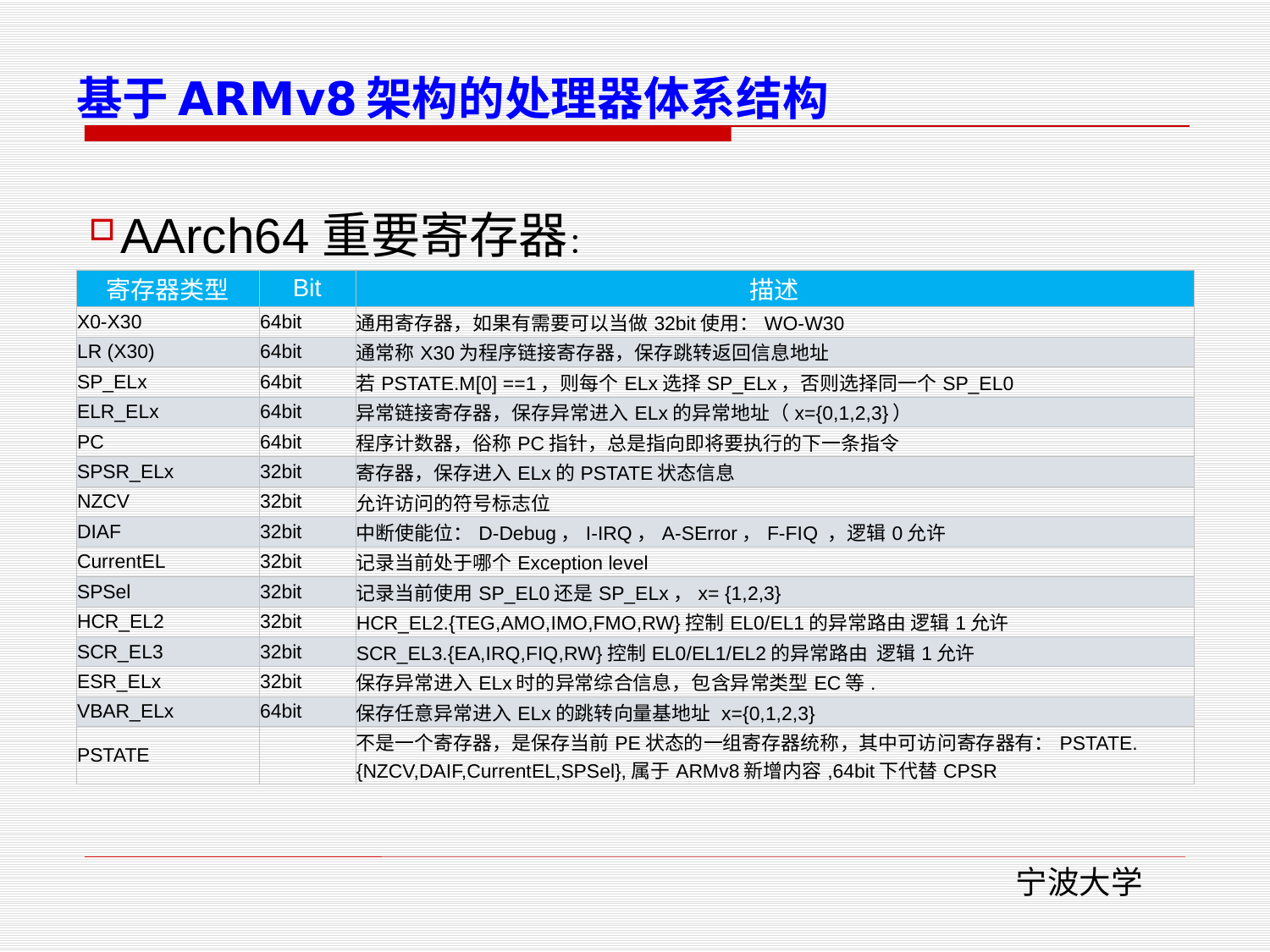

# 基于ARMv8架构的处理器体系结构
AArch64重要寄存器：
| 寄存器类型 | Bit | 描述 |
| --- | --- | --- |
| X0-X30 | 64bit | 通用寄存器，如果有需要可以当做32bit使用：WO-W30 |
| LR (X30) | 64bit | 通常称X30为程序链接寄存器，保存跳转返回信息地址 |
| SP\_ELx | 64bit | 若PSTATE.M[0] ==1，则每个ELx选择SP\_ELx，否则选择同一个SP\_EL0 |
| ELR\_ELx | 64bit | 异常链接寄存器，保存异常进入ELx的异常地址（x={0,1,2,3}） |
| PC | 64bit | 程序计数器，俗称PC指针，总是指向即将要执行的下一条指令 |
| SPSR\_ELx | 32bit | 寄存器，保存进入ELx的PSTATE状态信息 |
| NZCV | 32bit | 允许访问的符号标志位 |
| DIAF | 32bit | 中断使能位：D-Debug，I-IRQ，A-SError，F-FIQ ，逻辑0允许 |
| CurrentEL | 32bit | 记录当前处于哪个Exception level |
| SPSel | 32bit | 记录当前使用SP\_EL0还是SP\_ELx，x= {1,2,3} |
| HCR\_EL2 | 32bit | HCR\_EL2.{TEG,AMO,IMO,FMO,RW}控制EL0/EL1的异常路由 逻辑1允许 |
| SCR\_EL3 | 32bit | SCR\_EL3.{EA,IRQ,FIQ,RW}控制EL0/EL1/EL2的异常路由  逻辑1允许 |
| ESR\_ELx | 32bit | 保存异常进入ELx时的异常综合信息，包含异常类型EC等. |
| VBAR\_ELx | 64bit | 保存任意异常进入ELx的跳转向量基地址 x={0,1,2,3} |
| PSTATE |  | 不是一个寄存器，是保存当前PE状态的一组寄存器统称，其中可访问寄存器有：PSTATE.{NZCV,DAIF,CurrentEL,SPSel},属于ARMv8新增内容,64bit下代替CPSR |